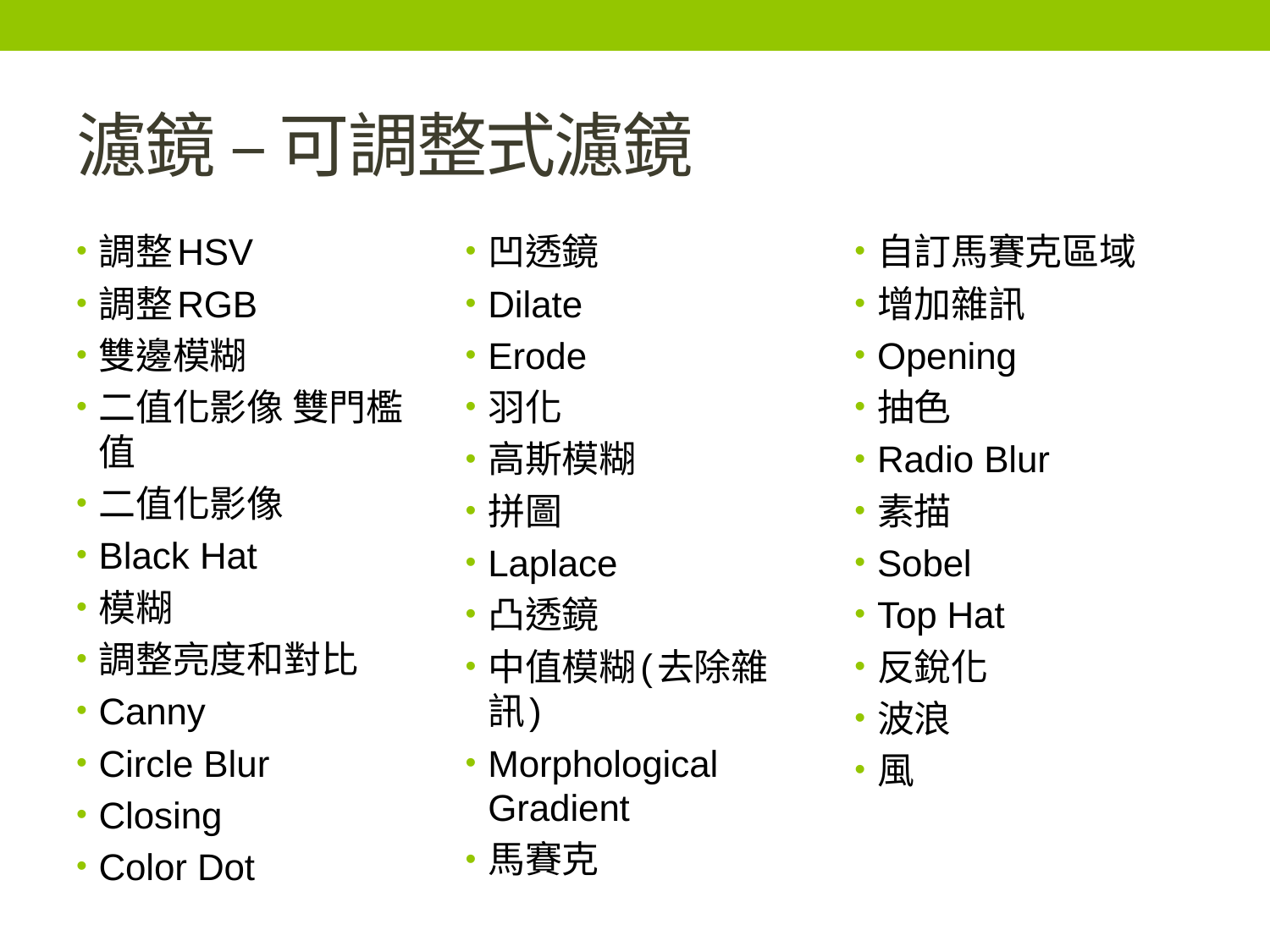

# 濾鏡 – 可調整式濾鏡
調整HSV
調整RGB
雙邊模糊
二值化影像 雙門檻值
二值化影像
Black Hat
模糊
調整亮度和對比
Canny
Circle Blur
Closing
Color Dot
凹透鏡
Dilate
Erode
羽化
高斯模糊
拼圖
Laplace
凸透鏡
中值模糊(去除雜訊)
Morphological Gradient
馬賽克
自訂馬賽克區域
增加雜訊
Opening
抽色
Radio Blur
素描
Sobel
Top Hat
反銳化
波浪
風